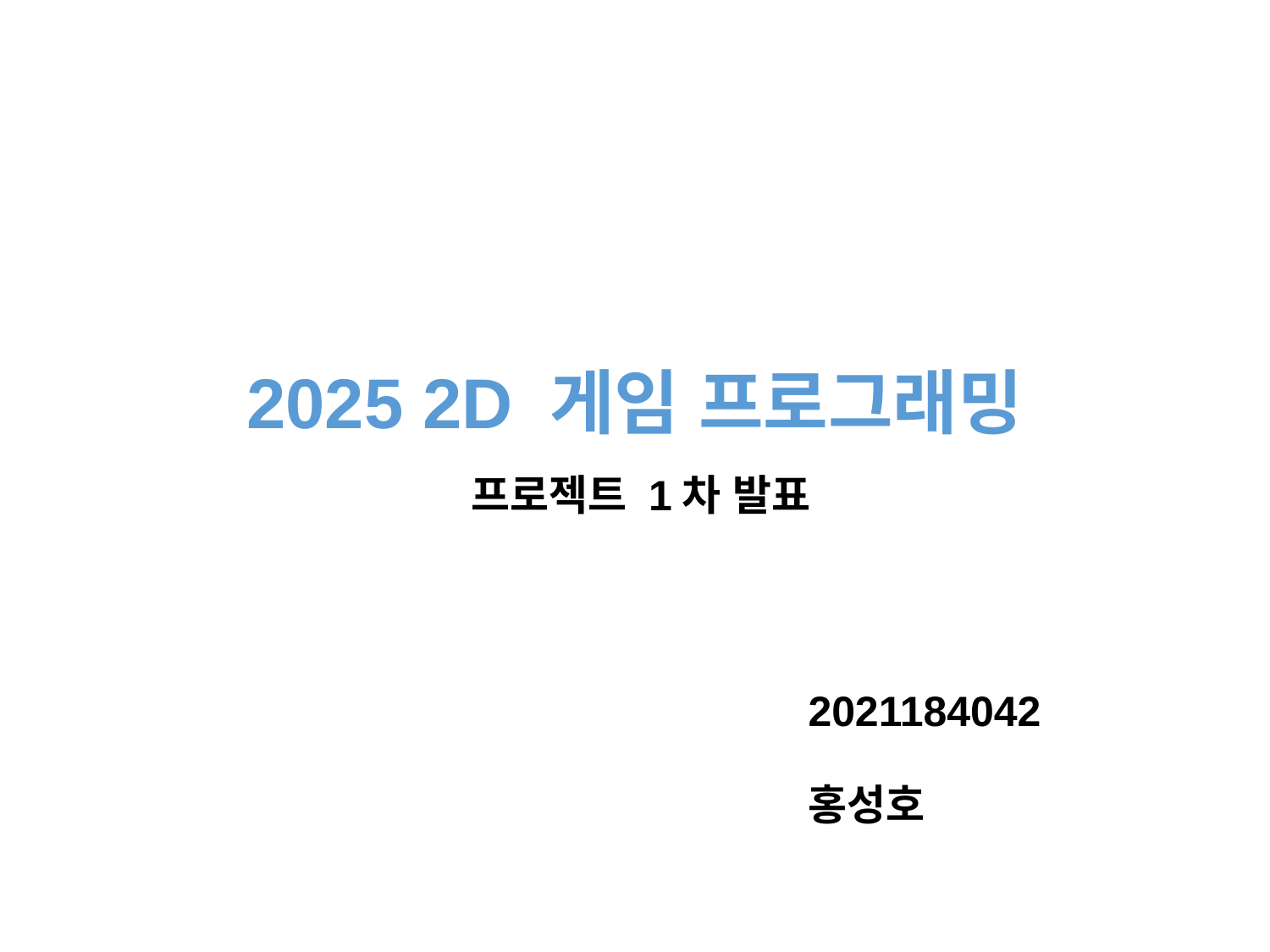

# 2025 2D 게임 프로그래밍 프로젝트 1차 발표
2021184042
홍성호